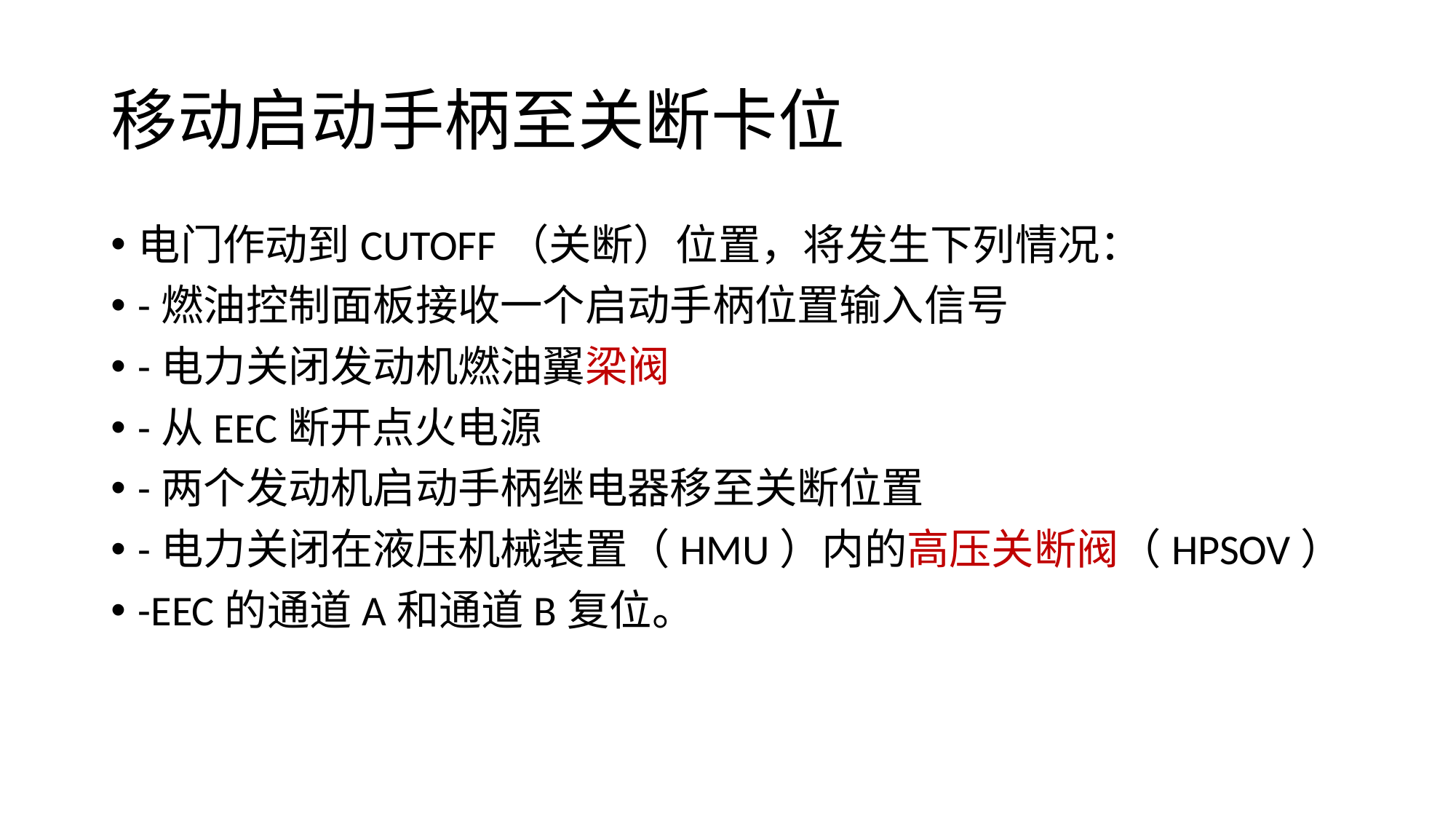

# 移动启动手柄至关断卡位
电门作动到CUTOFF（关断）位置，将发生下列情况：
-燃油控制面板接收一个启动手柄位置输入信号
-电力关闭发动机燃油翼梁阀
-从EEC断开点火电源
-两个发动机启动手柄继电器移至关断位置
-电力关闭在液压机械装置（HMU）内的高压关断阀（HPSOV）
-EEC的通道A和通道B复位。